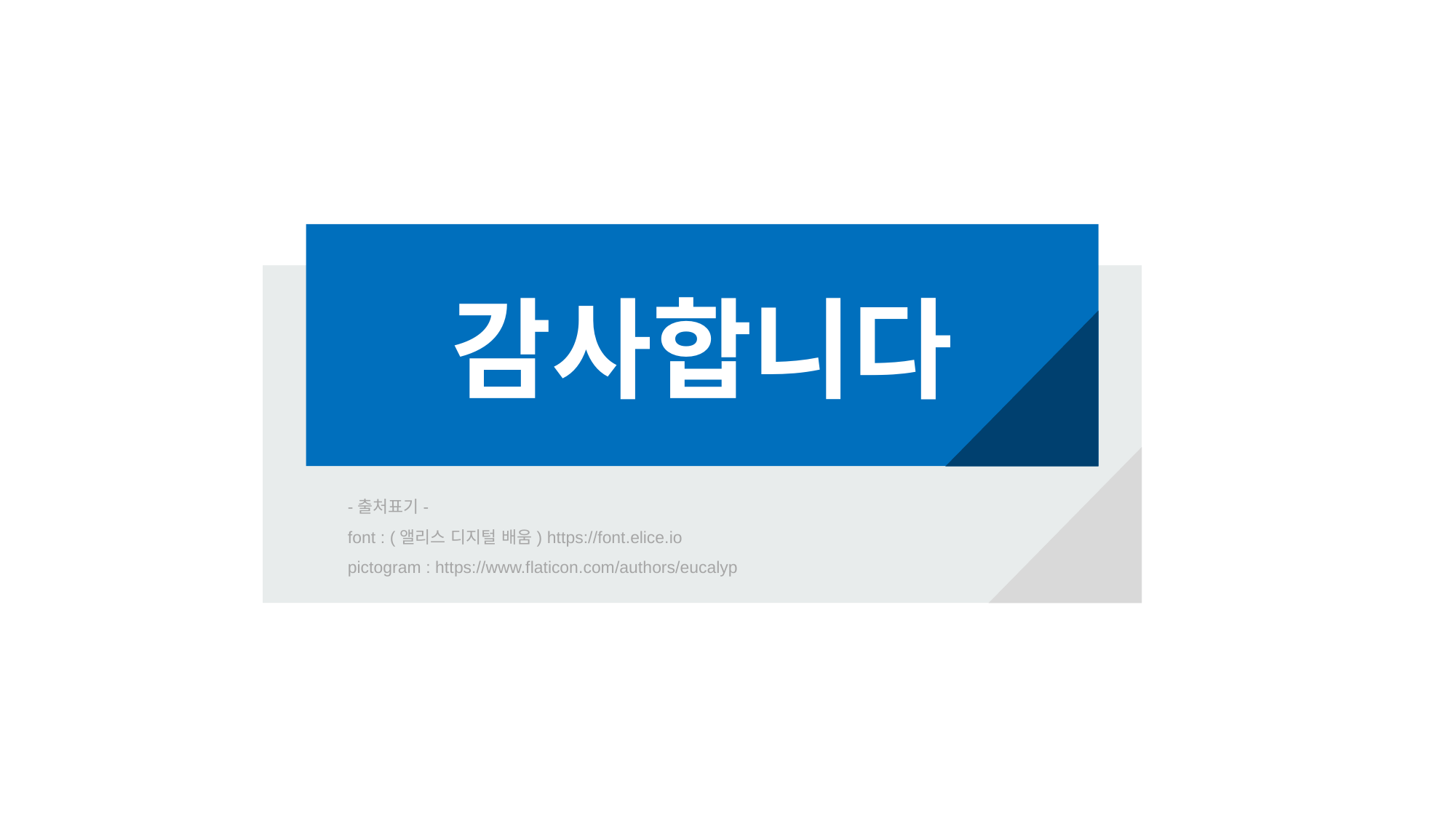

감사합니다
-출처표기-
font : (앨리스 디지털 배움) https://font.elice.io
pictogram : https://www.flaticon.com/authors/eucalyp